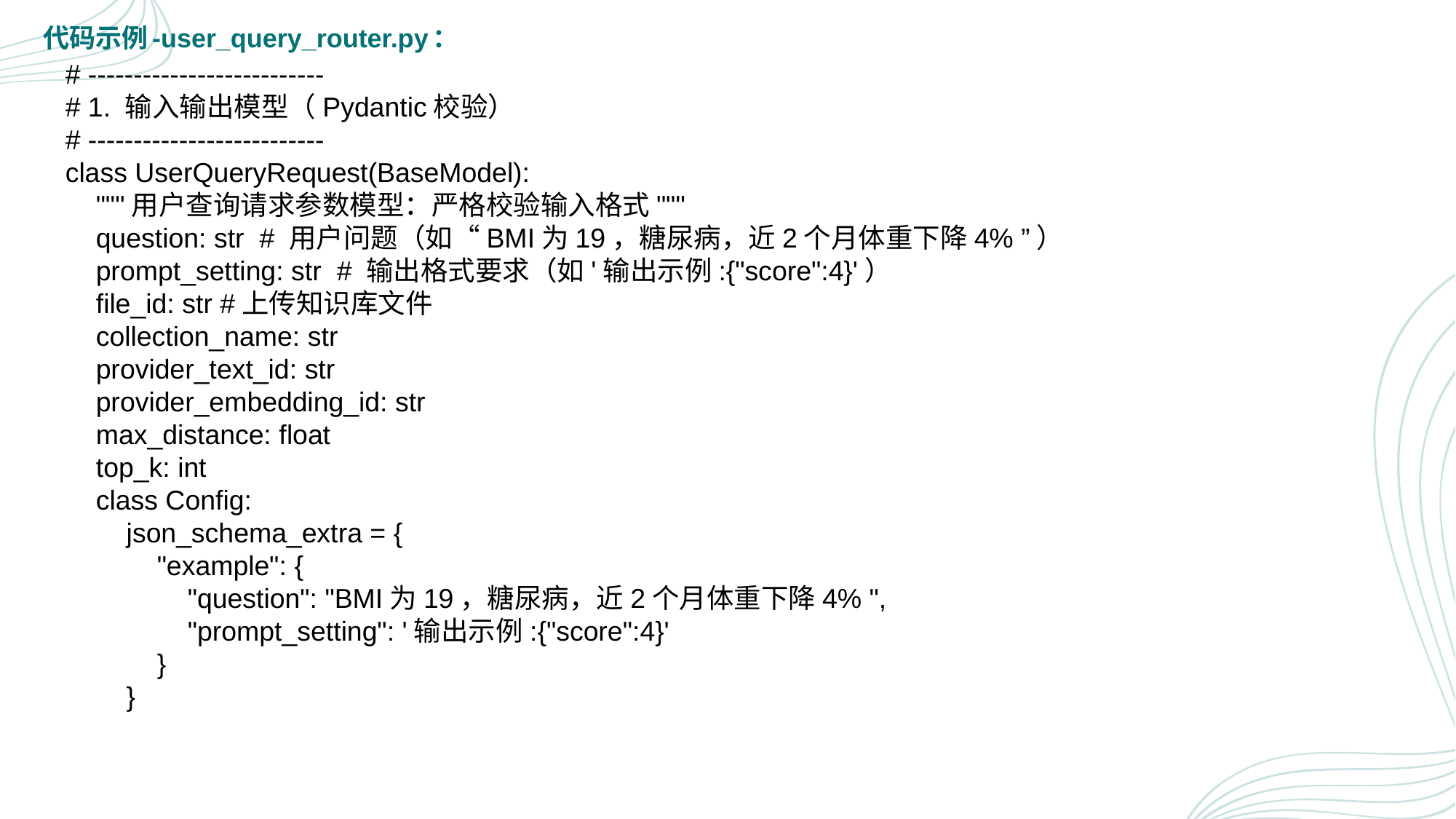

代码示例-user_query_router.py：
# --------------------------
# 1. 输入输出模型（Pydantic校验）
# --------------------------
class UserQueryRequest(BaseModel):
    """用户查询请求参数模型：严格校验输入格式"""
    question: str  # 用户问题（如“BMI为19，糖尿病，近2个月体重下降4% ”）
    prompt_setting: str  # 输出格式要求（如'输出示例:{"score":4}'）
    file_id: str #上传知识库文件
    collection_name: str
    provider_text_id: str
    provider_embedding_id: str
    max_distance: float
    top_k: int
    class Config:
        json_schema_extra = {
            "example": {
                "question": "BMI为19，糖尿病，近2个月体重下降4% ",
                "prompt_setting": '输出示例:{"score":4}'
            }
        }